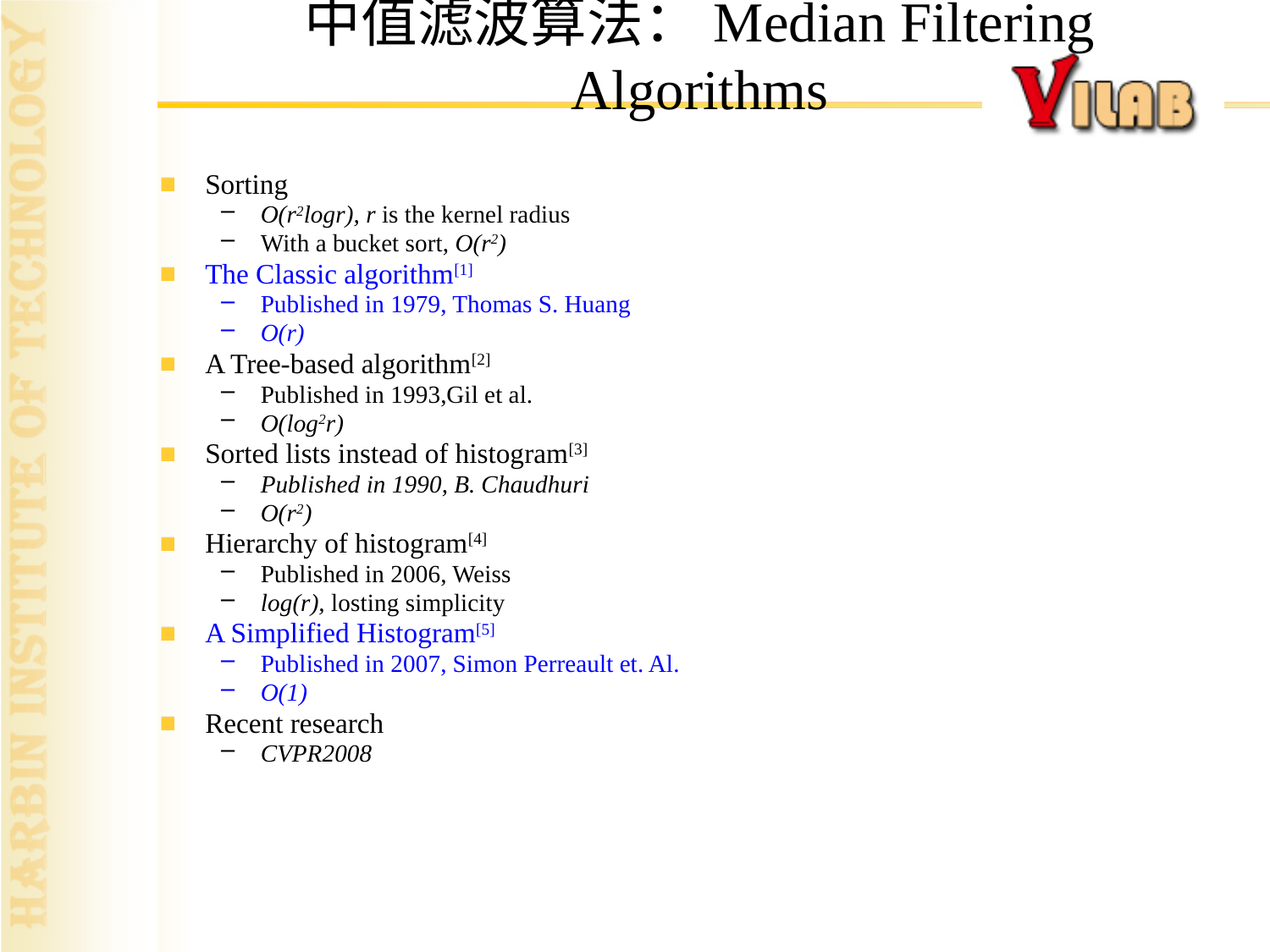

# 中值滤波算法：Median Filtering Algorithms
Sorting
O(r2logr), r is the kernel radius
With a bucket sort, O(r2)
The Classic algorithm[1]
Published in 1979, Thomas S. Huang
O(r)
A Tree-based algorithm[2]
Published in 1993,Gil et al.
O(log2r)
Sorted lists instead of histogram[3]
Published in 1990, B. Chaudhuri
O(r2)
Hierarchy of histogram[4]
Published in 2006, Weiss
log(r), losting simplicity
A Simplified Histogram[5]
Published in 2007, Simon Perreault et. Al.
O(1)
Recent research
CVPR2008